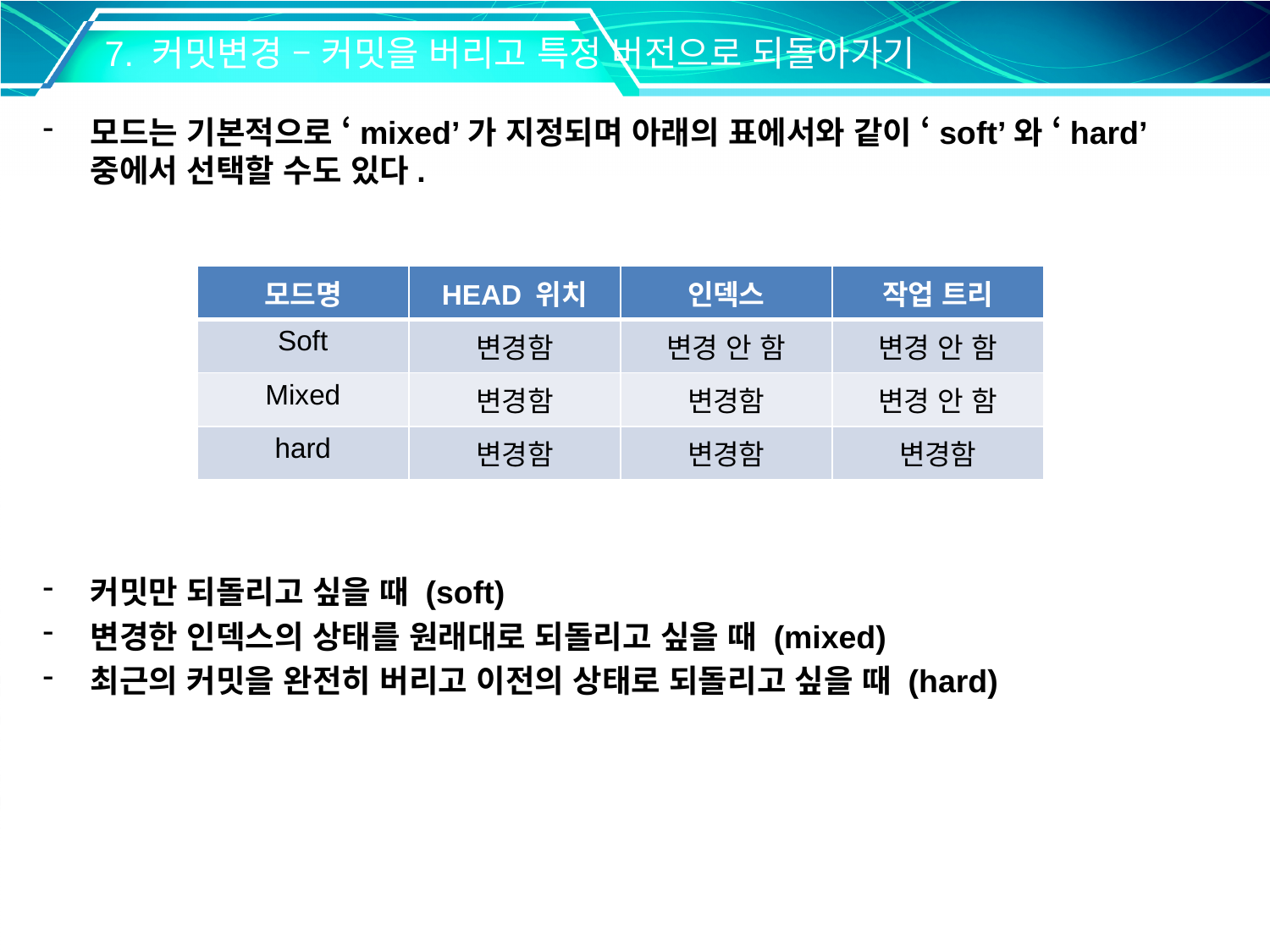

7. 커밋변경 – 커밋을 버리고 특정 버전으로 되돌아가기
모드는 기본적으로 ‘mixed’가 지정되며 아래의 표에서와 같이 ‘soft’와 ‘hard’ 중에서 선택할 수도 있다.
| 모드명 | HEAD 위치 | 인덱스 | 작업 트리 |
| --- | --- | --- | --- |
| Soft | 변경함 | 변경 안 함 | 변경 안 함 |
| Mixed | 변경함 | 변경함 | 변경 안 함 |
| hard | 변경함 | 변경함 | 변경함 |
커밋만 되돌리고 싶을 때 (soft)
변경한 인덱스의 상태를 원래대로 되돌리고 싶을 때 (mixed)
최근의 커밋을 완전히 버리고 이전의 상태로 되돌리고 싶을 때 (hard)